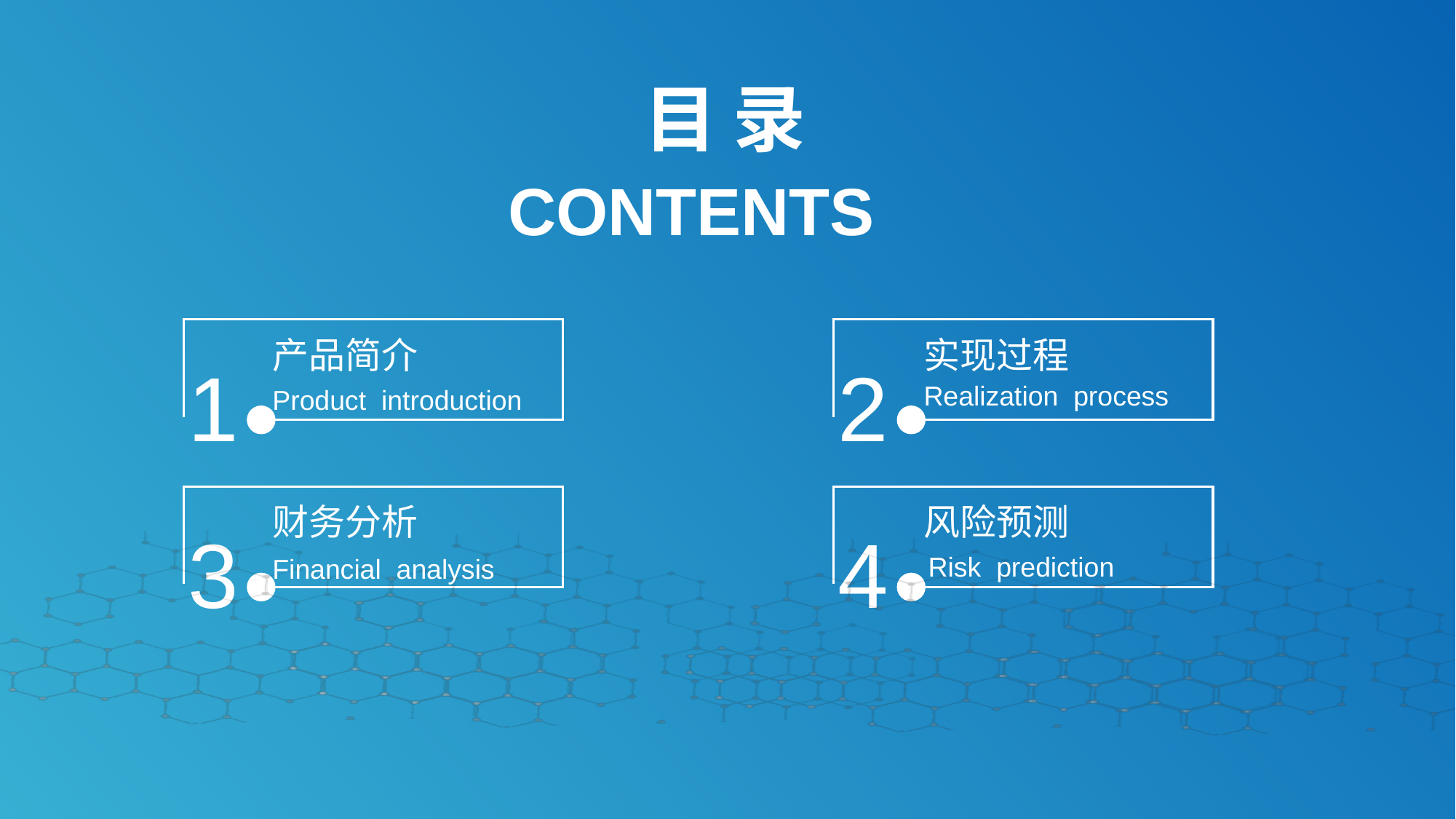

实现过程
产品简介
Realization  process
Product  introduction
风险预测
财务分析
Risk  prediction
Financial  analysis